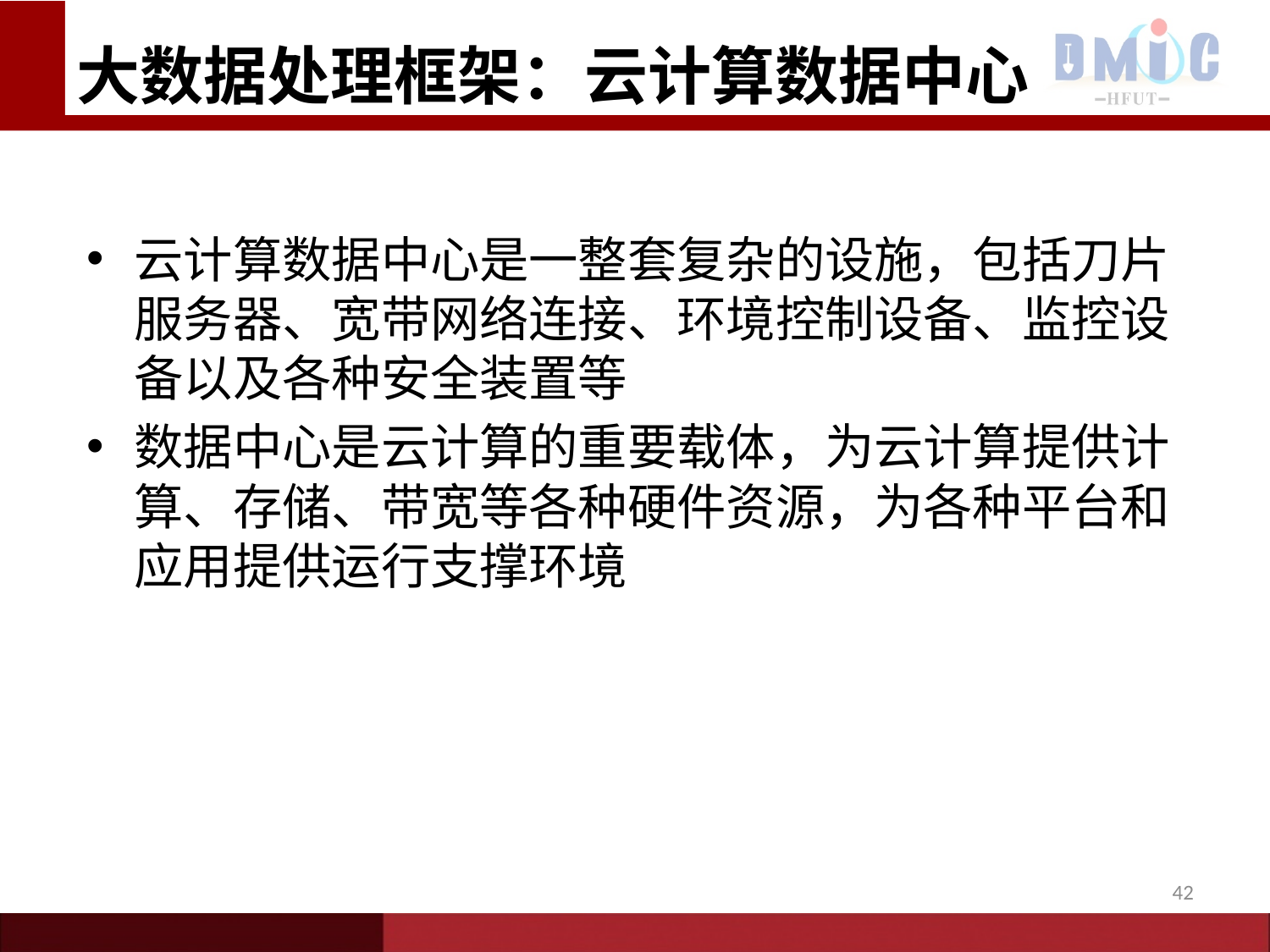

大数据处理框架：云计算数据中心
云计算数据中心是一整套复杂的设施，包括刀片服务器、宽带网络连接、环境控制设备、监控设备以及各种安全装置等
数据中心是云计算的重要载体，为云计算提供计算、存储、带宽等各种硬件资源，为各种平台和应用提供运行支撑环境
42